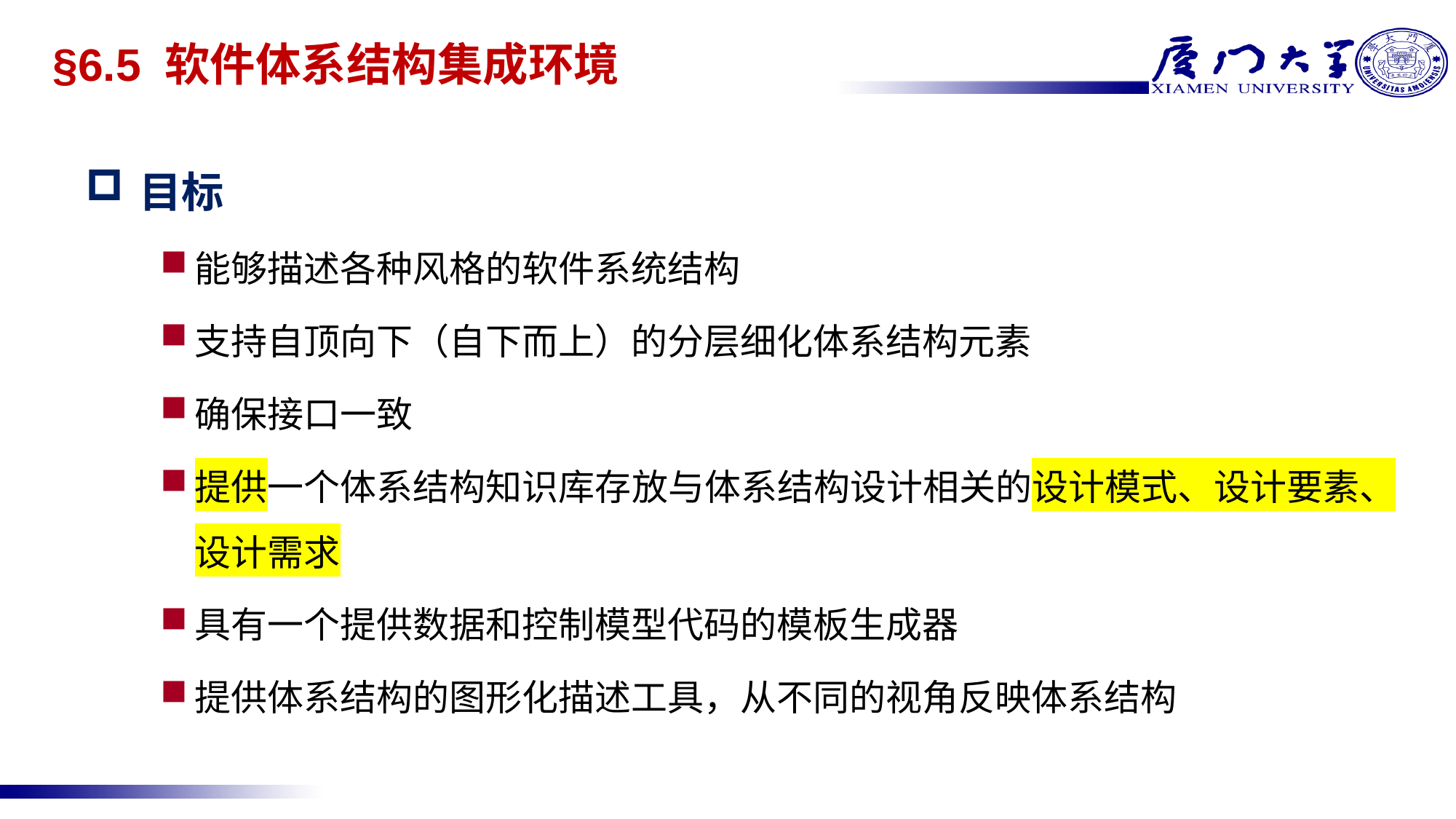

# §6.5 软件体系结构集成环境
目标
能够描述各种风格的软件系统结构
支持自顶向下（自下而上）的分层细化体系结构元素
确保接口一致
提供一个体系结构知识库存放与体系结构设计相关的设计模式、设计要素、设计需求
具有一个提供数据和控制模型代码的模板生成器
提供体系结构的图形化描述工具，从不同的视角反映体系结构